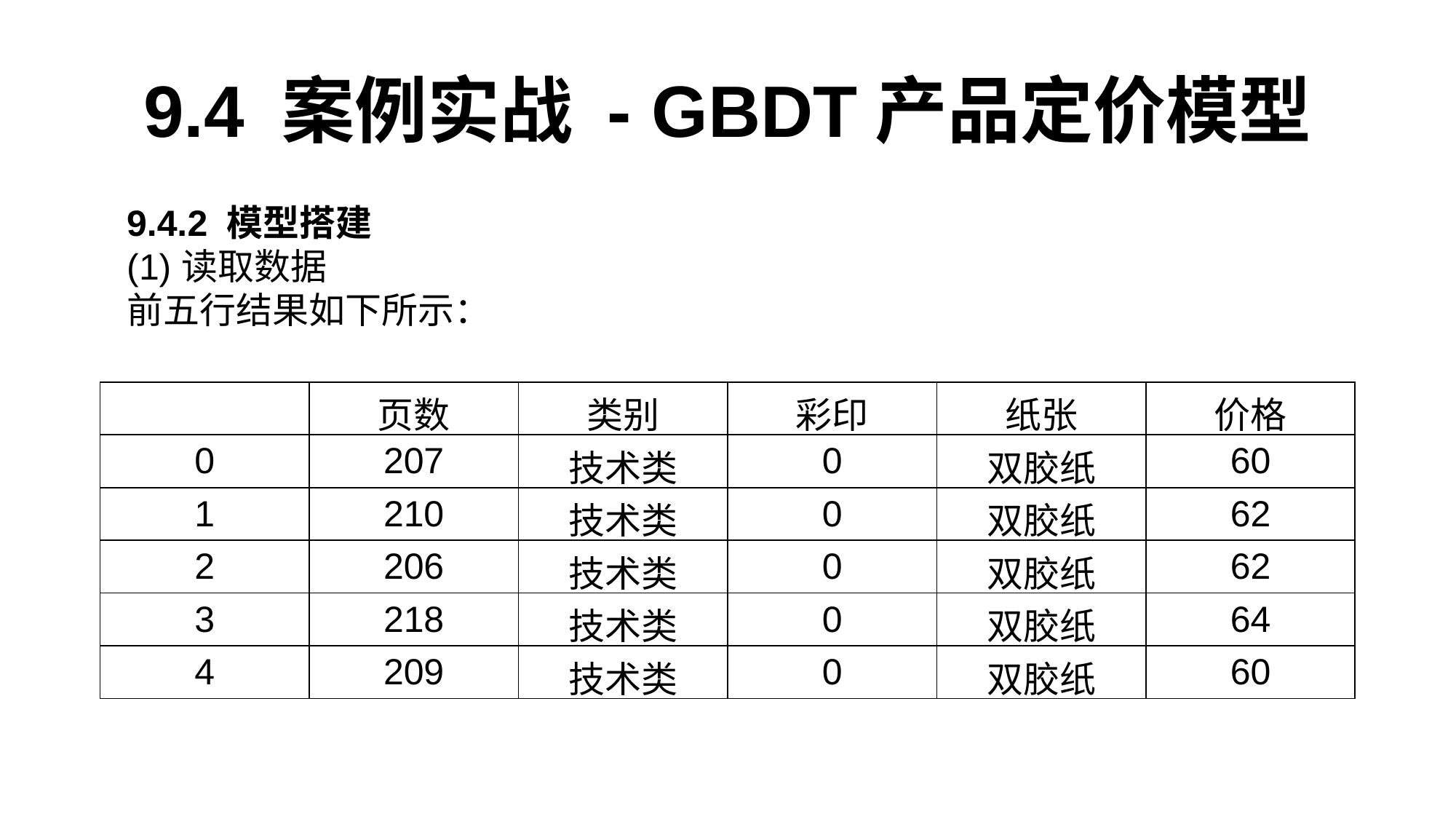

9.4 案例实战 - GBDT产品定价模型
9.4.2 模型搭建
读取数据
前五行结果如下所示：

|  | 页数 | 类别 | 彩印 | 纸张 | 价格 |
| --- | --- | --- | --- | --- | --- |
| 0 | 207 | 技术类 | 0 | 双胶纸 | 60 |
| 1 | 210 | 技术类 | 0 | 双胶纸 | 62 |
| 2 | 206 | 技术类 | 0 | 双胶纸 | 62 |
| 3 | 218 | 技术类 | 0 | 双胶纸 | 64 |
| 4 | 209 | 技术类 | 0 | 双胶纸 | 60 |